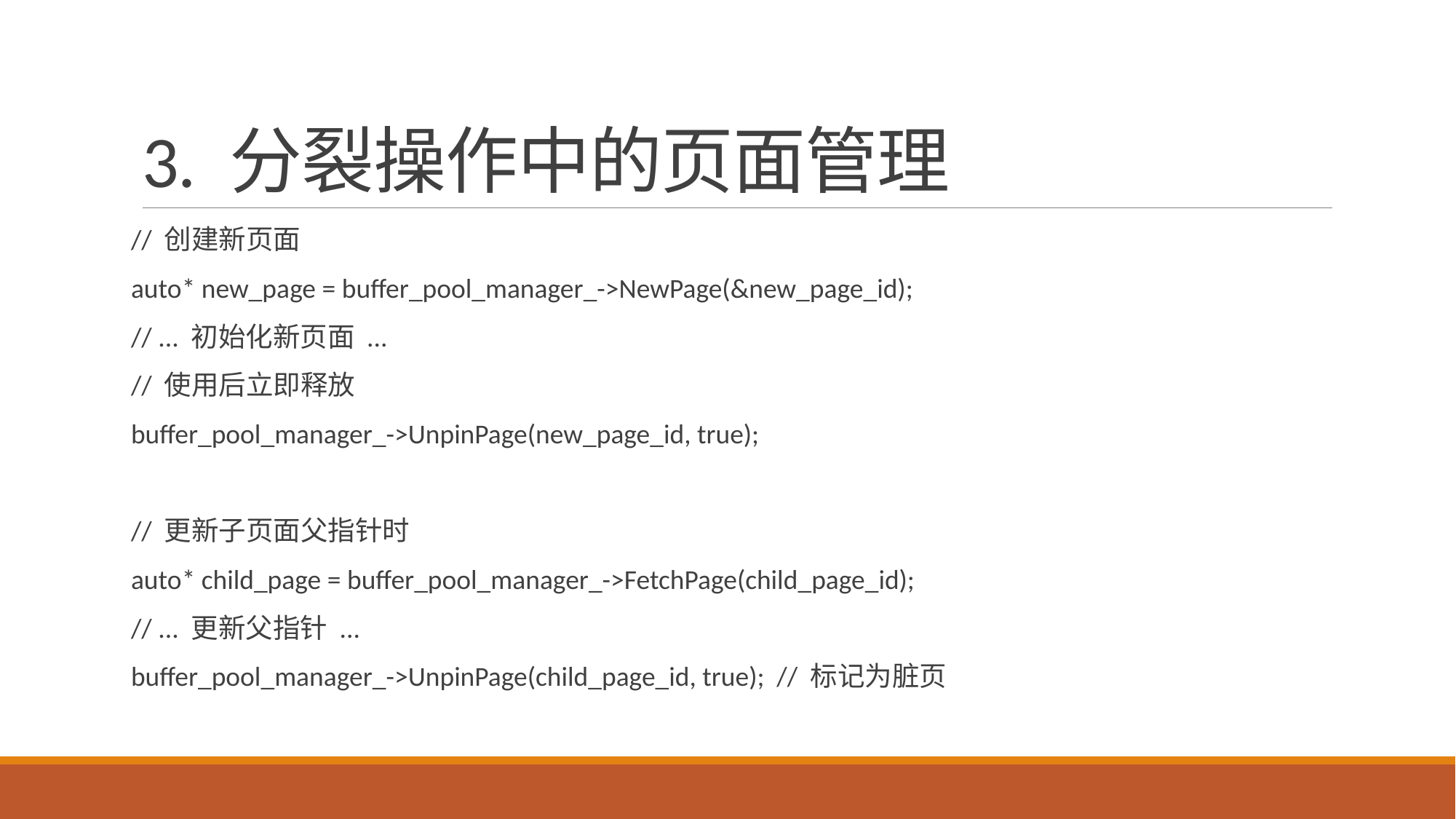

# 3. 分裂操作中的页面管理
// 创建新页面
auto* new_page = buffer_pool_manager_->NewPage(&new_page_id);
// ... 初始化新页面 ...
// 使用后立即释放
buffer_pool_manager_->UnpinPage(new_page_id, true);

// 更新子页面父指针时
auto* child_page = buffer_pool_manager_->FetchPage(child_page_id);
// ... 更新父指针 ...
buffer_pool_manager_->UnpinPage(child_page_id, true);  // 标记为脏页